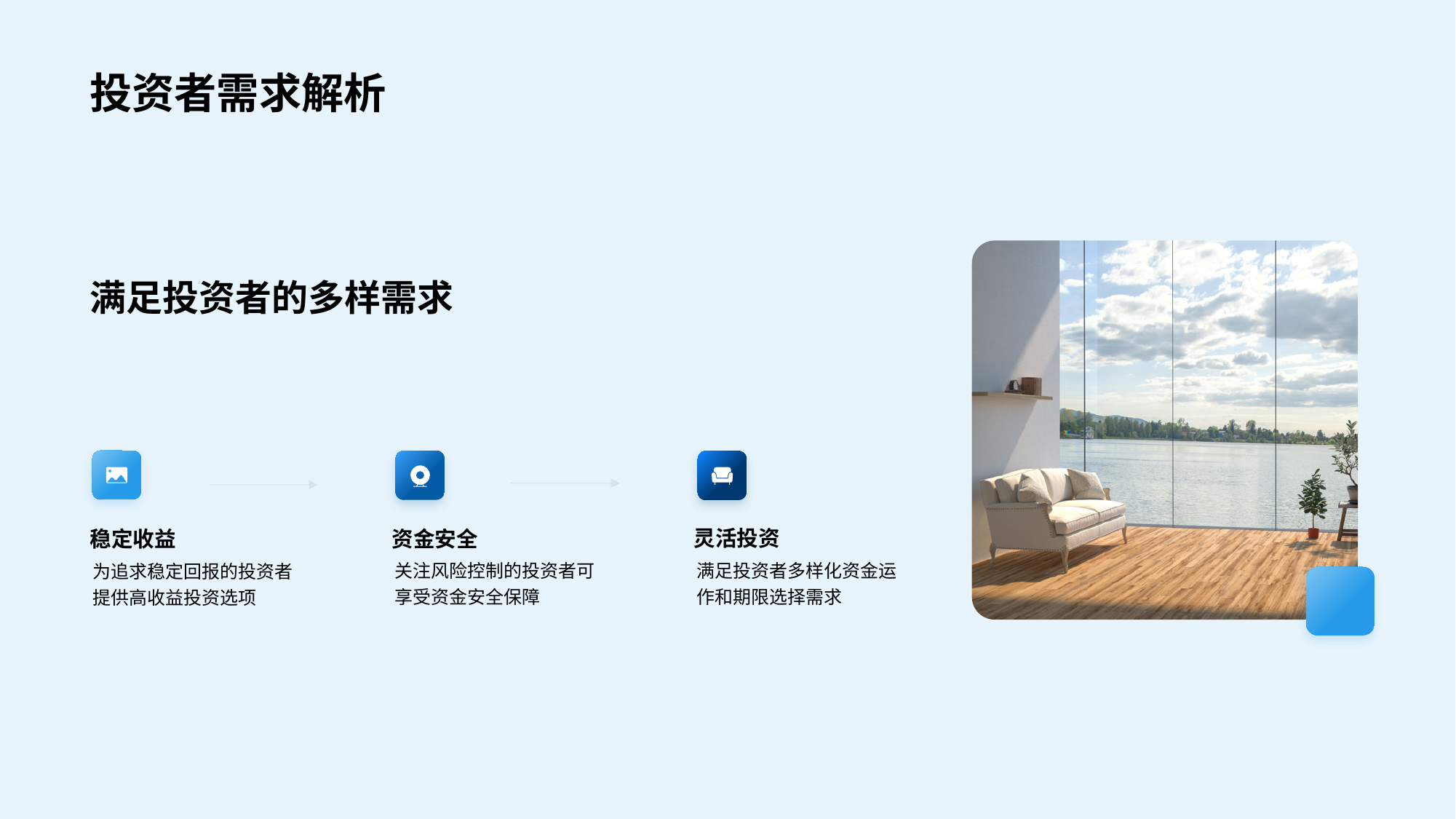

# 投资者需求解析

满足投资者的多样需求

稳定收益
为追求稳定回报的投资者提供高收益投资选项

资金安全
关注风险控制的投资者可享受资金安全保障

灵活投资
满足投资者多样化资金运作和期限选择需求